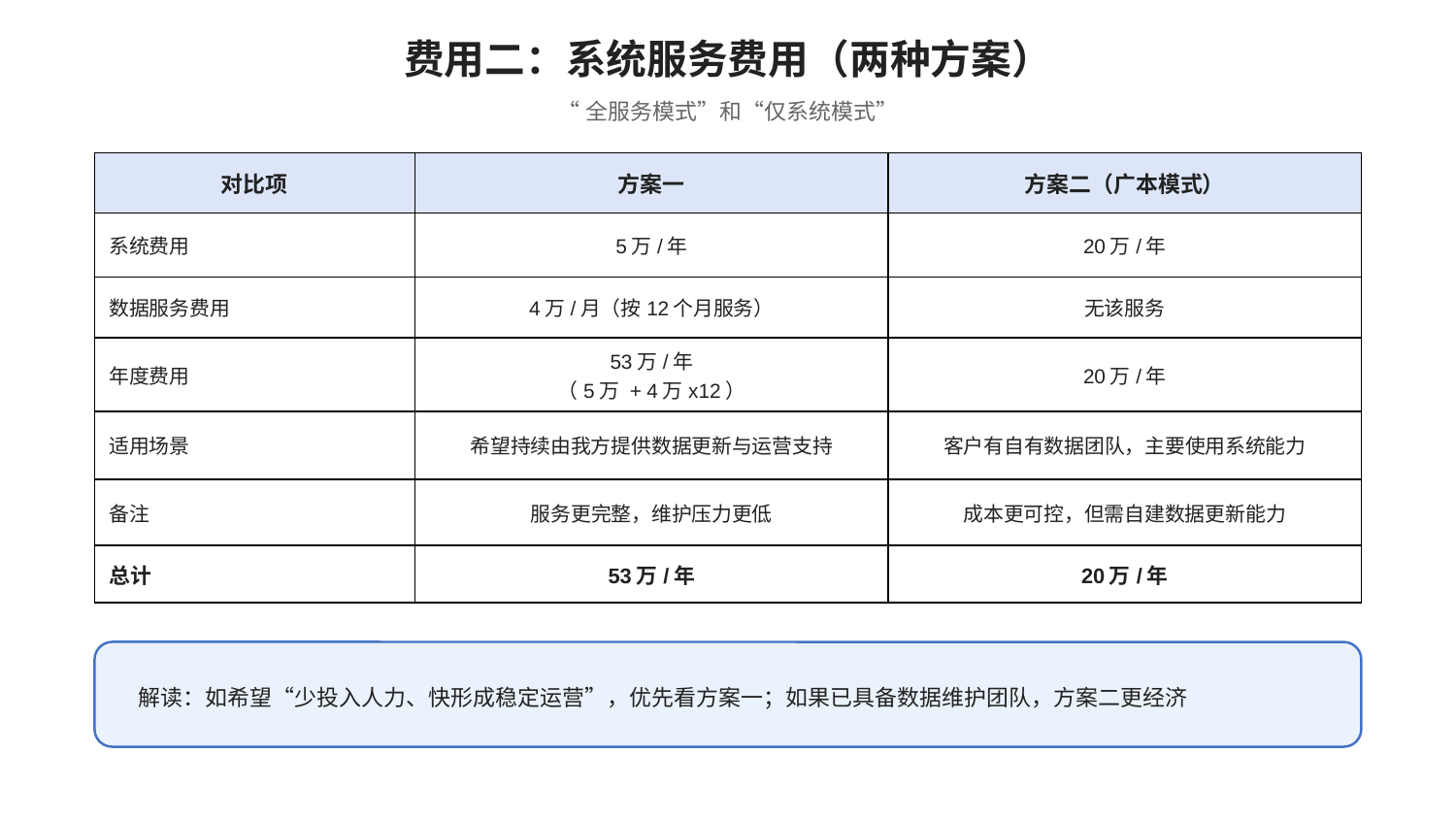

费用二：系统服务费用（两种方案）
“全服务模式”和“仅系统模式”
| 对比项 | 方案一 | 方案二（广本模式） |
| --- | --- | --- |
| 系统费用 | 5万/年 | 20万/年 |
| 数据服务费用 | 4万/月（按12个月服务） | 无该服务 |
| 年度费用 | 53万/年 （5万 + 4万x12） | 20万/年 |
| 适用场景 | 希望持续由我方提供数据更新与运营支持 | 客户有自有数据团队，主要使用系统能力 |
| 备注 | 服务更完整，维护压力更低 | 成本更可控，但需自建数据更新能力 |
| 总计 | 53万/年 | 20万/年 |

解读：如希望“少投入人力、快形成稳定运营”，优先看方案一；如果已具备数据维护团队，方案二更经济